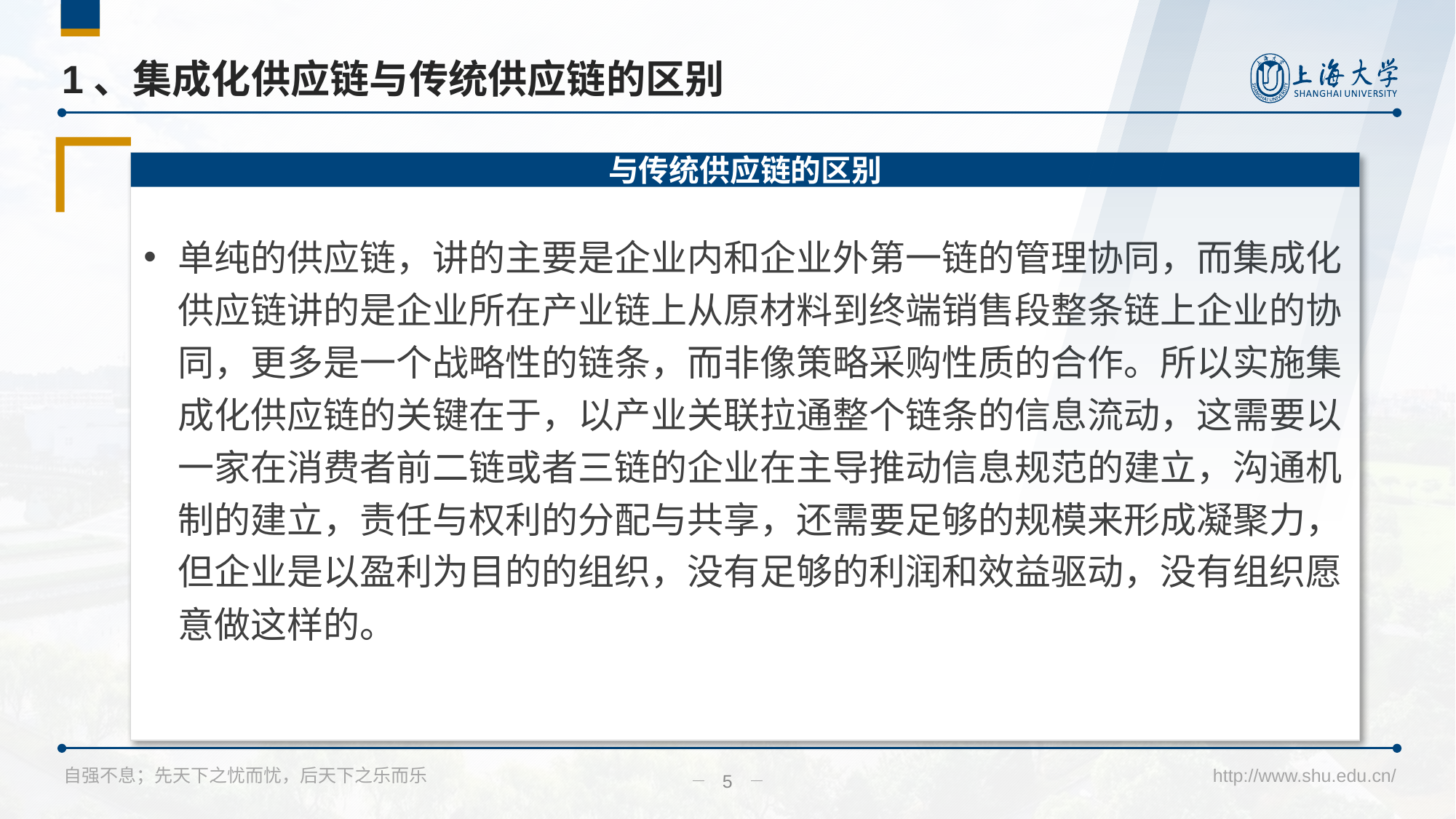

选中图片→ Delete → 点击占位符图标，即可更改图片
# 1、集成化供应链与传统供应链的区别

与传统供应链的区别
单纯的供应链，讲的主要是企业内和企业外第一链的管理协同，而集成化供应链讲的是企业所在产业链上从原材料到终端销售段整条链上企业的协同，更多是一个战略性的链条，而非像策略采购性质的合作。所以实施集成化供应链的关键在于，以产业关联拉通整个链条的信息流动，这需要以一家在消费者前二链或者三链的企业在主导推动信息规范的建立，沟通机制的建立，责任与权利的分配与共享，还需要足够的规模来形成凝聚力，但企业是以盈利为目的的组织，没有足够的利润和效益驱动，没有组织愿意做这样的。
5